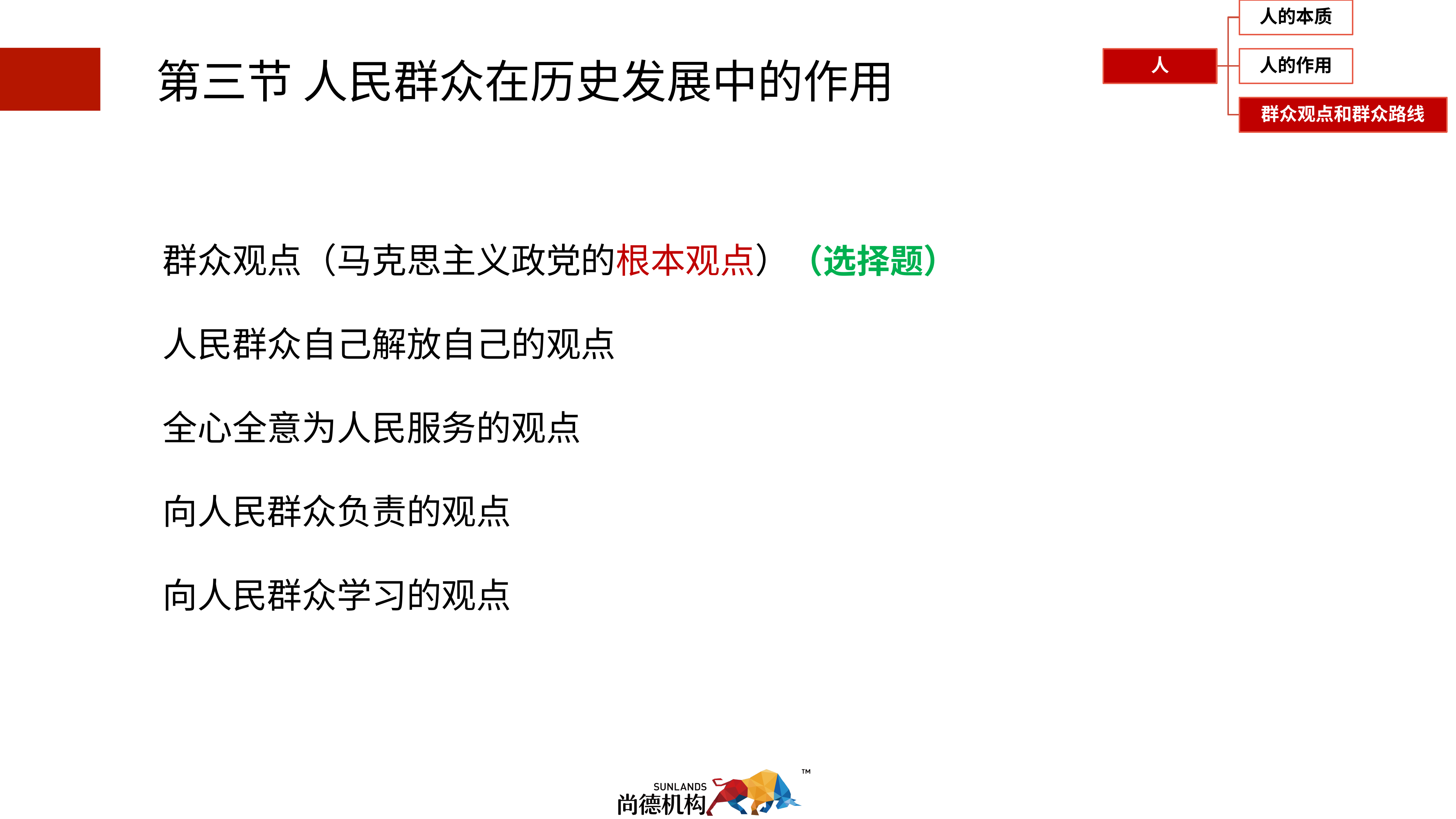

人
人的本质
人的作用
群众观点和群众路线
第三节 人民群众在历史发展中的作用
群众观点（马克思主义政党的根本观点）（选择题）
人民群众自己解放自己的观点
全心全意为人民服务的观点
向人民群众负责的观点
向人民群众学习的观点